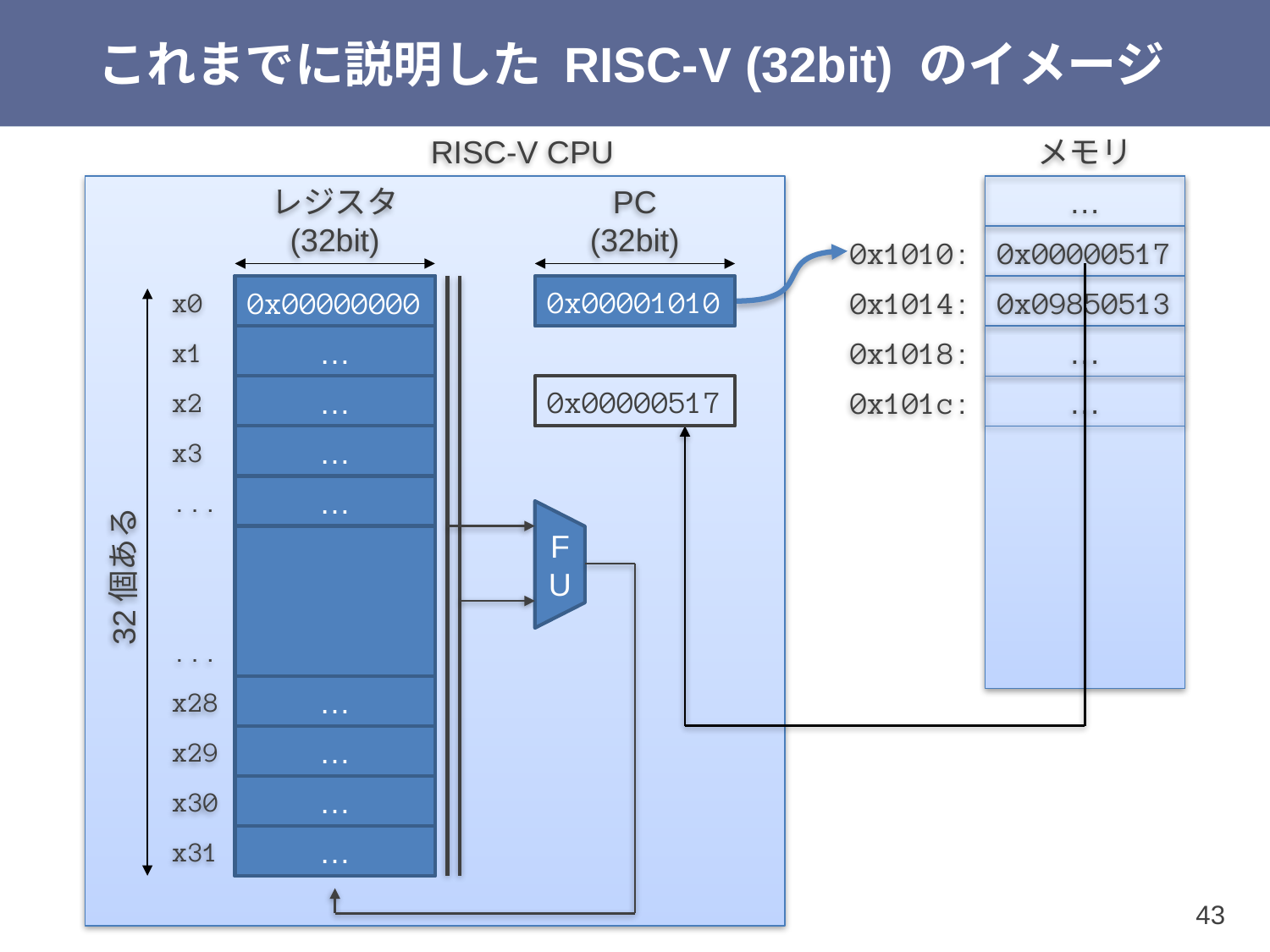

# これまでに説明した RISC-V (32bit) のイメージ
RISC-V CPU

メモリ

レジスタ
(32bit)
PC
(32bit)

…
0x1010:
0x00000517
x0

0x00000000
0x00001010
0
0x1014:
0x09850513
x1
…
…
0x1018:
…
x2
…
0x00000517
…
0x101c:
…
x3
…
…
...
…
…
FU
32個ある
...
x28
…
x29
…
x30
…
x31
…